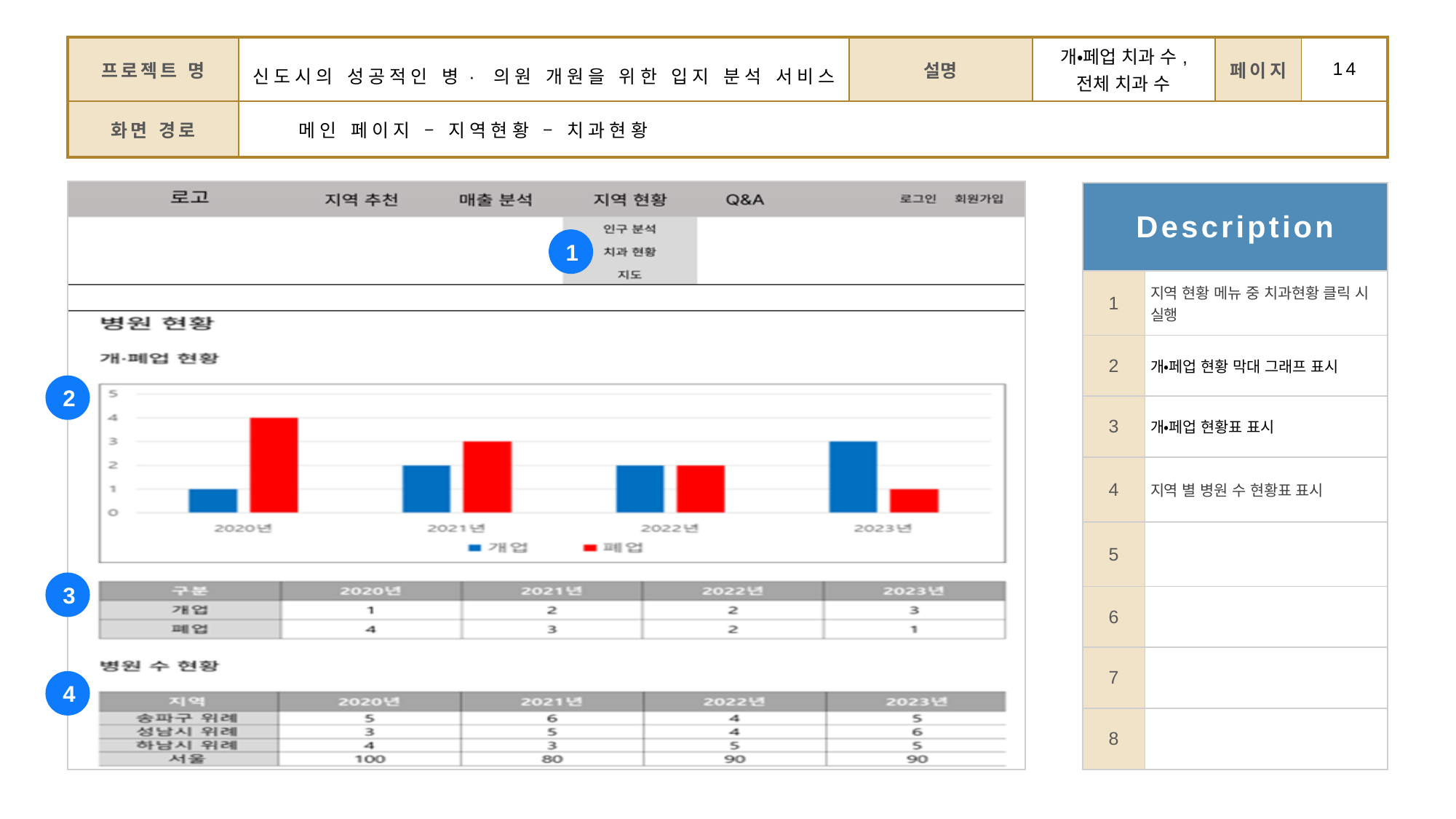

| 프로젝트 명 | 신도시의 성공적인 병·의원 개원을 위한 입지 분석 서비스 | 설명 | 개•페업 치과 수, 전체 치과 수 | 페이지 | 14 |
| --- | --- | --- | --- | --- | --- |
| 화면 경로 | 메인 페이지 – 지역현황 – 치과현황 |  |  |  |  |

| Description |  |
| --- | --- |
| 1 | 지역 현황 메뉴 중 치과현황 클릭 시 실행 |
| 2 | 개•페업 현황 막대 그래프 표시 |
| 3 | 개•페업 현황표 표시 |
| 4 | 지역 별 병원 수 현황표 표시 |
| 5 |  |
| 6 |  |
| 7 |  |
| 8 |  |
1
2
3
4